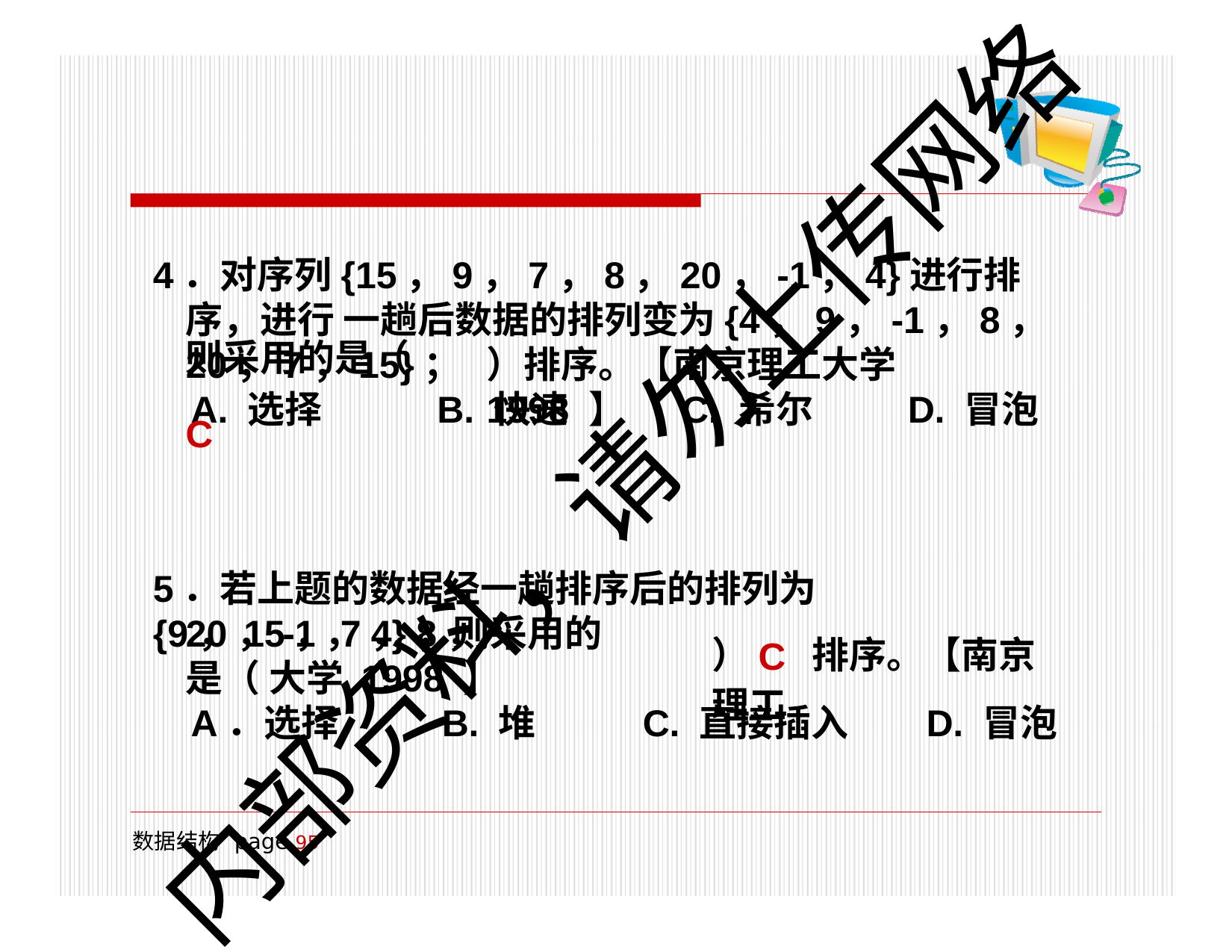

# 4．对序列{15，9，7，8，20，-1，4}进行排序，进行 一趟后数据的排列变为{4，9，-1，8，20，7，15}；
则采用的是（ C
）排序。【南京理工大学 1998 】
A. 选择	B. 快速	C. 希尔	D. 冒泡
内部资料，请勿上传网络
5．若上题的数据经一趟排序后的排列为{9，15，7，8，
）C 排序。【南京理工
20，-1，4}，则采用的是（ 大学 1998 】
A．选择	B. 堆
C. 直接插入	D. 冒泡

数据结构 page 95